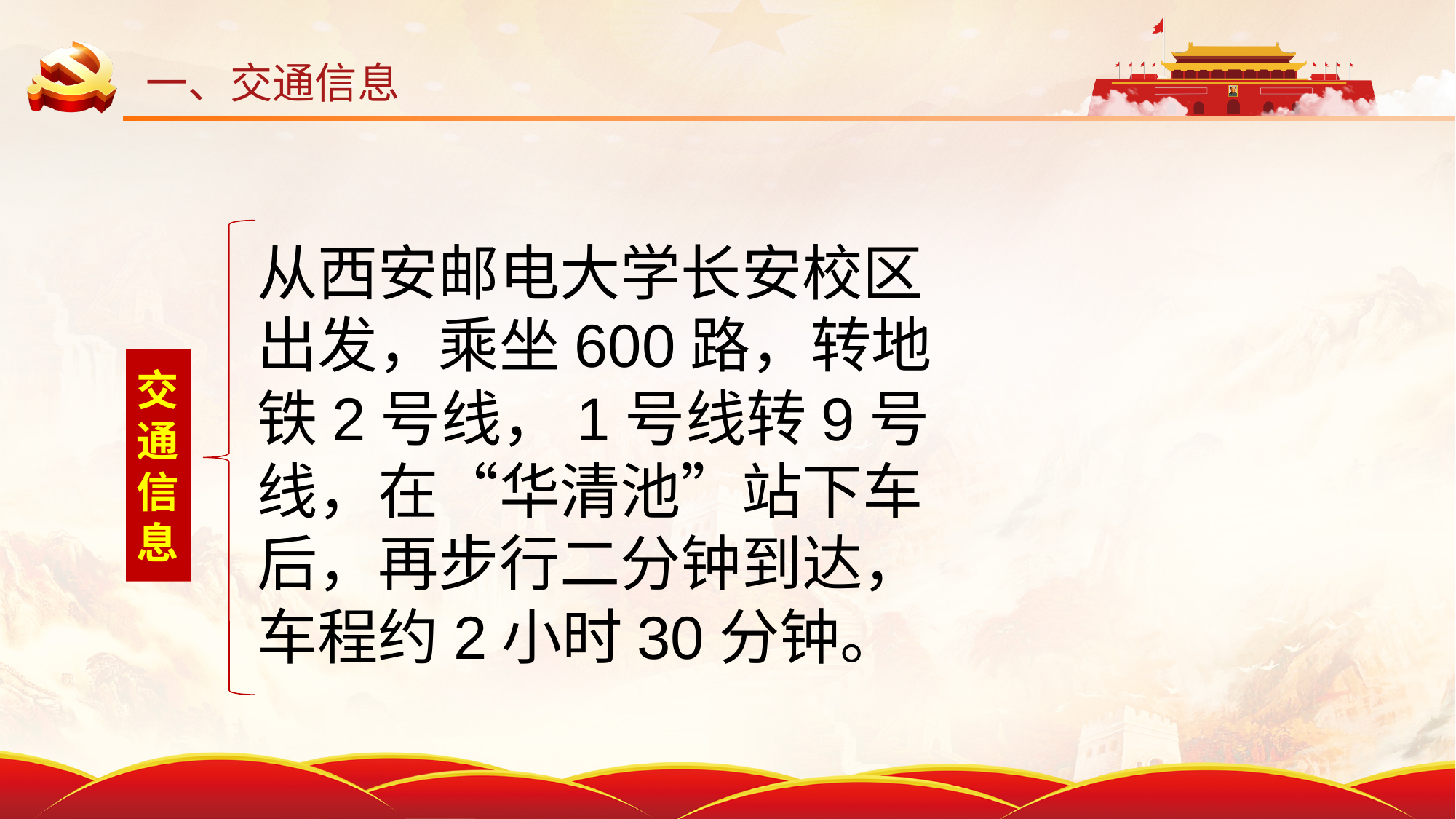

# 一、交通信息

从西安邮电大学长安校区出发，乘坐600路，转地铁2号线，1号线转9号线，在“华清池”站下车后，再步行二分钟到达，车程约2小时30分钟。
交
通
信
息